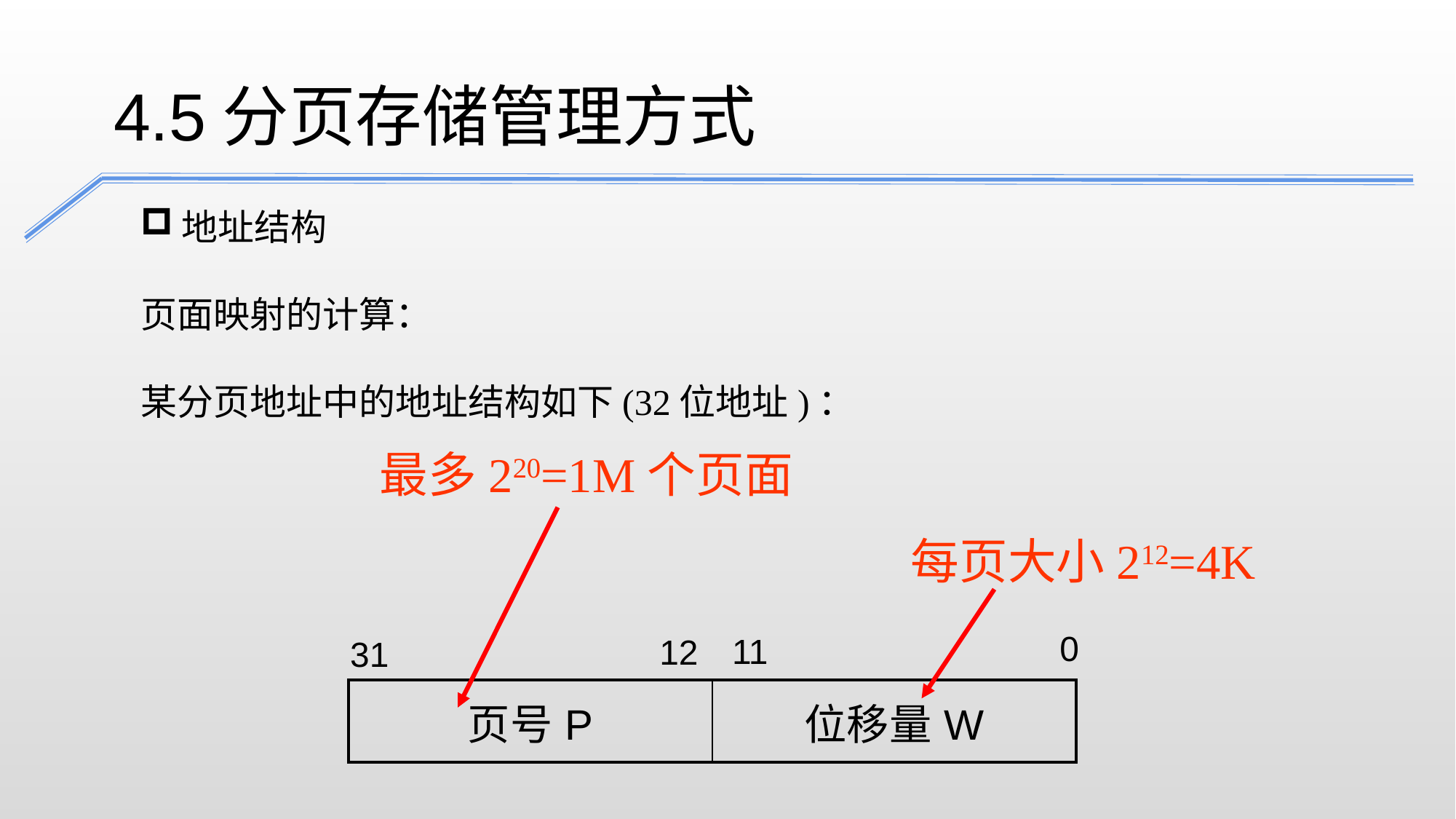

4.5分页存储管理方式
地址结构

页面映射的计算：

某分页地址中的地址结构如下(32位地址)：

最多220=1M个页面

每页大小212=4K

0
11
12
31
| 页号P | 位移量W |
| --- | --- |